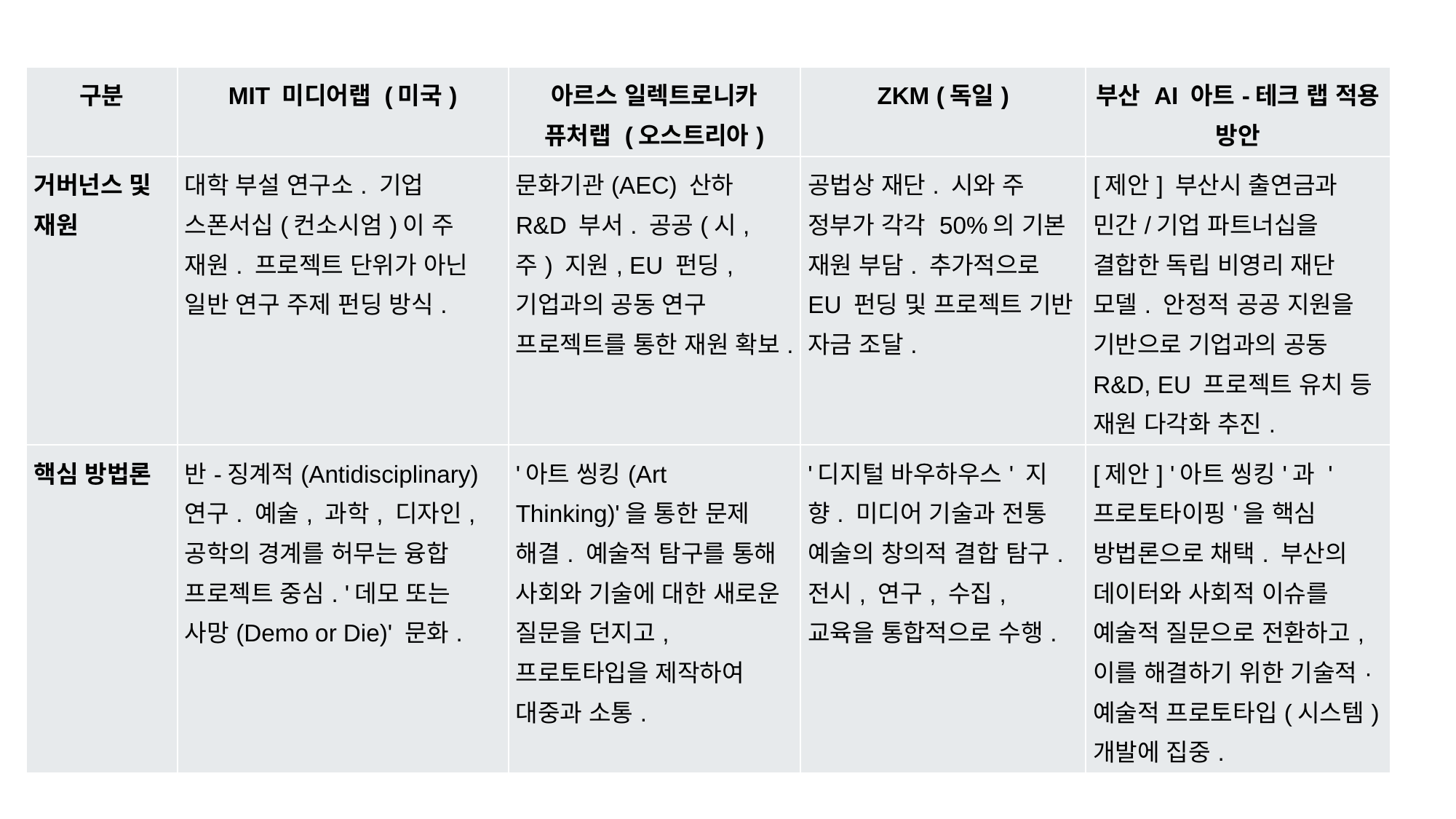

| 구분 | MIT 미디어랩 (미국) | 아르스 일렉트로니카 퓨처랩 (오스트리아) | ZKM (독일) | 부산 AI 아트-테크 랩 적용 방안 |
| --- | --- | --- | --- | --- |
| 거버넌스 및 재원 | 대학 부설 연구소. 기업 스폰서십(컨소시엄)이 주 재원. 프로젝트 단위가 아닌 일반 연구 주제 펀딩 방식. | 문화기관(AEC) 산하 R&D 부서. 공공(시, 주) 지원, EU 펀딩, 기업과의 공동 연구 프로젝트를 통한 재원 확보. | 공법상 재단. 시와 주 정부가 각각 50%의 기본 재원 부담. 추가적으로 EU 펀딩 및 프로젝트 기반 자금 조달. | [제안] 부산시 출연금과 민간/기업 파트너십을 결합한 독립 비영리 재단 모델. 안정적 공공 지원을 기반으로 기업과의 공동 R&D, EU 프로젝트 유치 등 재원 다각화 추진. |
| 핵심 방법론 | 반-징계적(Antidisciplinary) 연구. 예술, 과학, 디자인, 공학의 경계를 허무는 융합 프로젝트 중심. '데모 또는 사망(Demo or Die)' 문화. | '아트 씽킹(Art Thinking)'을 통한 문제 해결. 예술적 탐구를 통해 사회와 기술에 대한 새로운 질문을 던지고, 프로토타입을 제작하여 대중과 소통. | '디지털 바우하우스' 지향. 미디어 기술과 전통 예술의 창의적 결합 탐구. 전시, 연구, 수집, 교육을 통합적으로 수행. | [제안] '아트 씽킹'과 '프로토타이핑'을 핵심 방법론으로 채택. 부산의 데이터와 사회적 이슈를 예술적 질문으로 전환하고, 이를 해결하기 위한 기술적·예술적 프로토타입(시스템) 개발에 집중. |